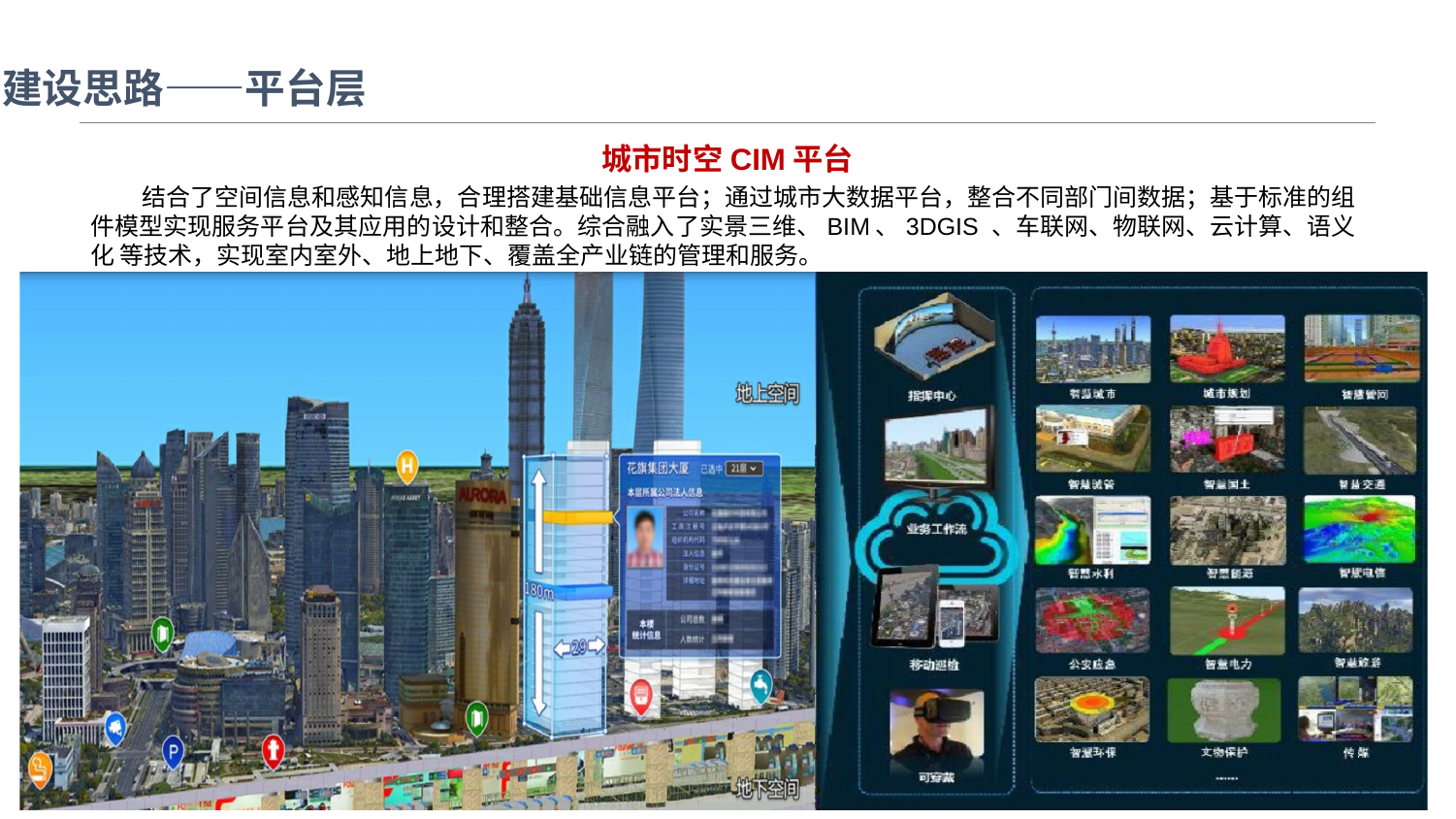

建设思路——平台层

城市时空CIM平台
结合了空间信息和感知信息，合理搭建基础信息平台；通过城市大数据平台，整合不同部门间数据；基于标准的组 件模型实现服务平台及其应用的设计和整合。综合融入了实景三维、BIM、3DGIS 、车联网、物联网、云计算、语义化 等技术，实现室内室外、地上地下、覆盖全产业链的管理和服务。